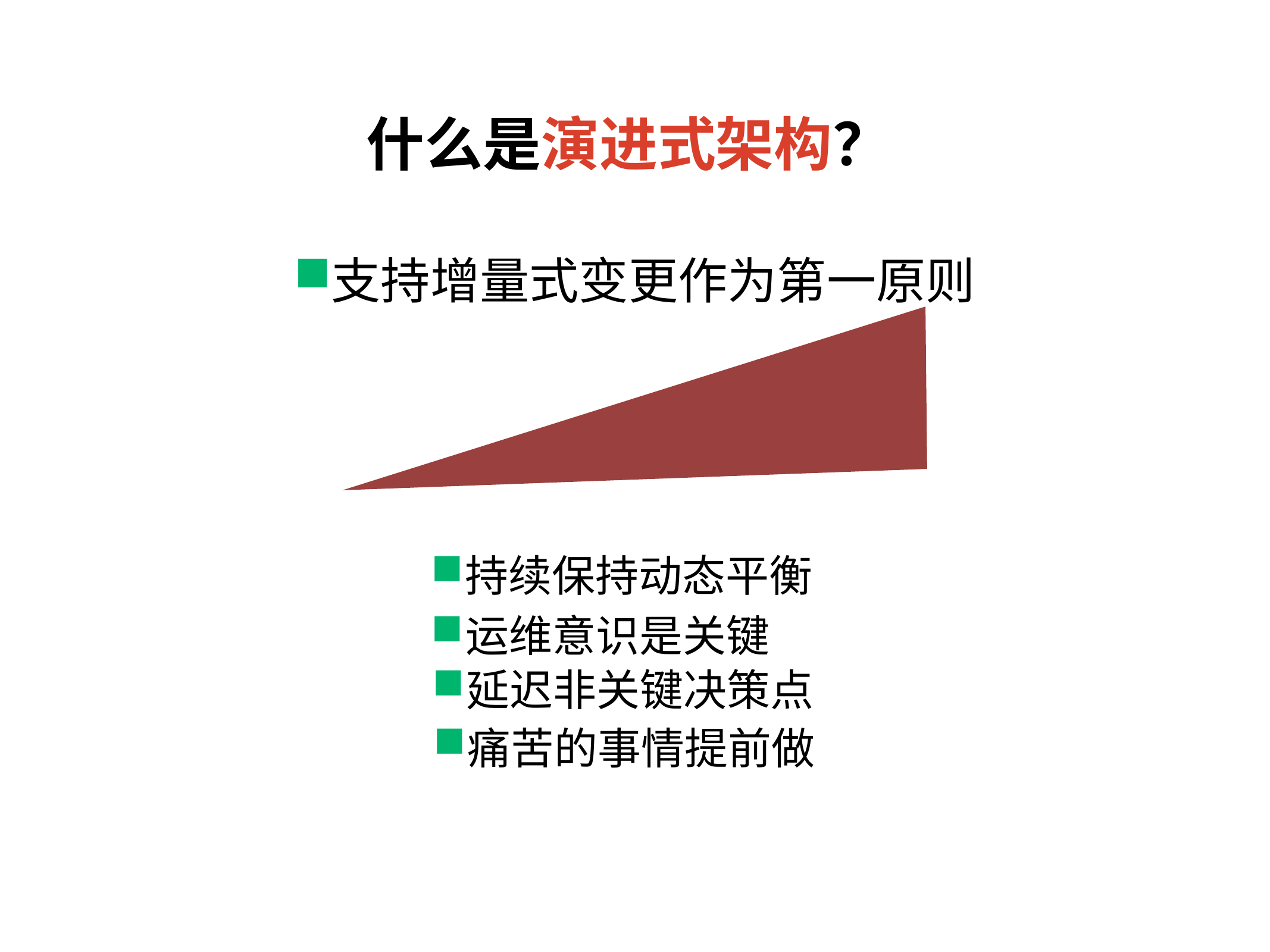

什么是演进式架构？
支持增量式变更作为第一原则

持续保持动态平衡
运维意识是关键
延迟非关键决策点
痛苦的事情提前做
40